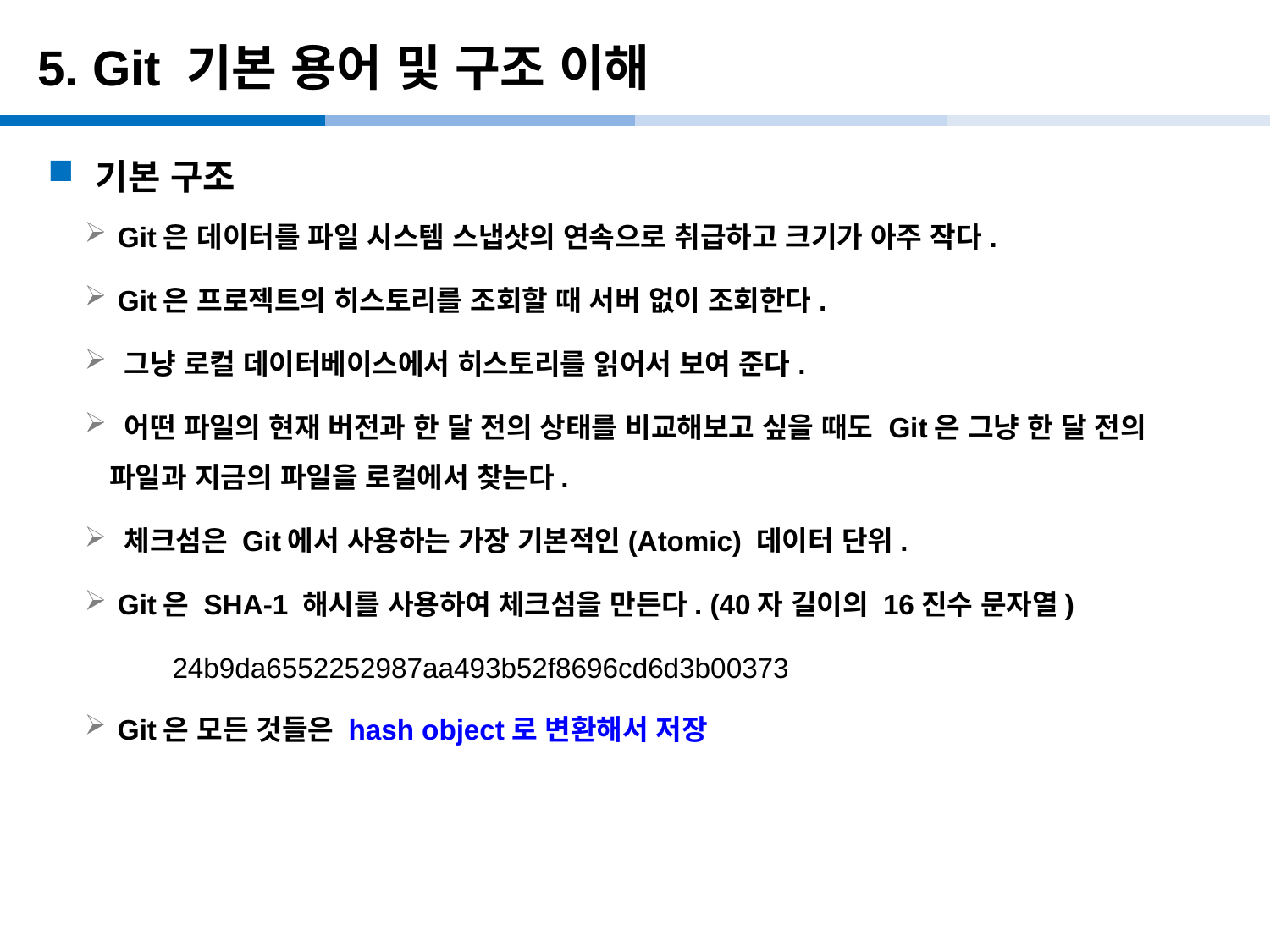

# 5. Git 기본 용어 및 구조 이해
기본 구조
 Git은 데이터를 파일 시스템 스냅샷의 연속으로 취급하고 크기가 아주 작다.
 Git은 프로젝트의 히스토리를 조회할 때 서버 없이 조회한다.
 그냥 로컬 데이터베이스에서 히스토리를 읽어서 보여 준다.
 어떤 파일의 현재 버전과 한 달 전의 상태를 비교해보고 싶을 때도 Git은 그냥 한 달 전의 파일과 지금의 파일을 로컬에서 찾는다.
 체크섬은 Git에서 사용하는 가장 기본적인(Atomic) 데이터 단위.
 Git은 SHA-1 해시를 사용하여 체크섬을 만든다. (40자 길이의 16진수 문자열)
        24b9da6552252987aa493b52f8696cd6d3b00373
 Git은 모든 것들은 hash object로 변환해서 저장